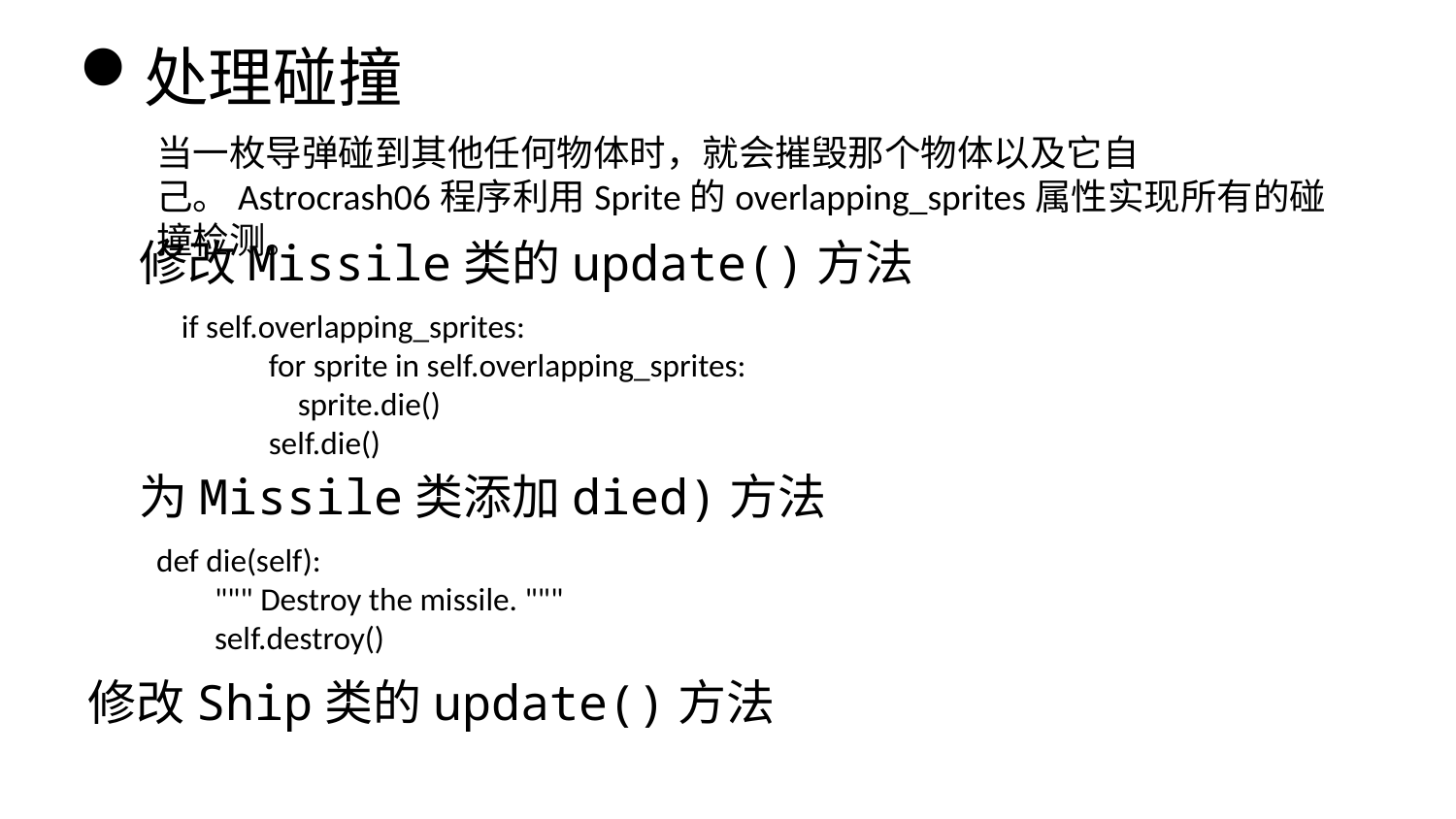

处理碰撞
当一枚导弹碰到其他任何物体时，就会摧毁那个物体以及它自己。Astrocrash06程序利用Sprite的overlapping_sprites属性实现所有的碰撞检测。
修改Missile类的update()方法
if self.overlapping_sprites:
            for sprite in self.overlapping_sprites:
                sprite.die()
            self.die()
为Missile类添加died)方法
def die(self):
        """ Destroy the missile. """
        self.destroy()
修改Ship类的update()方法
18